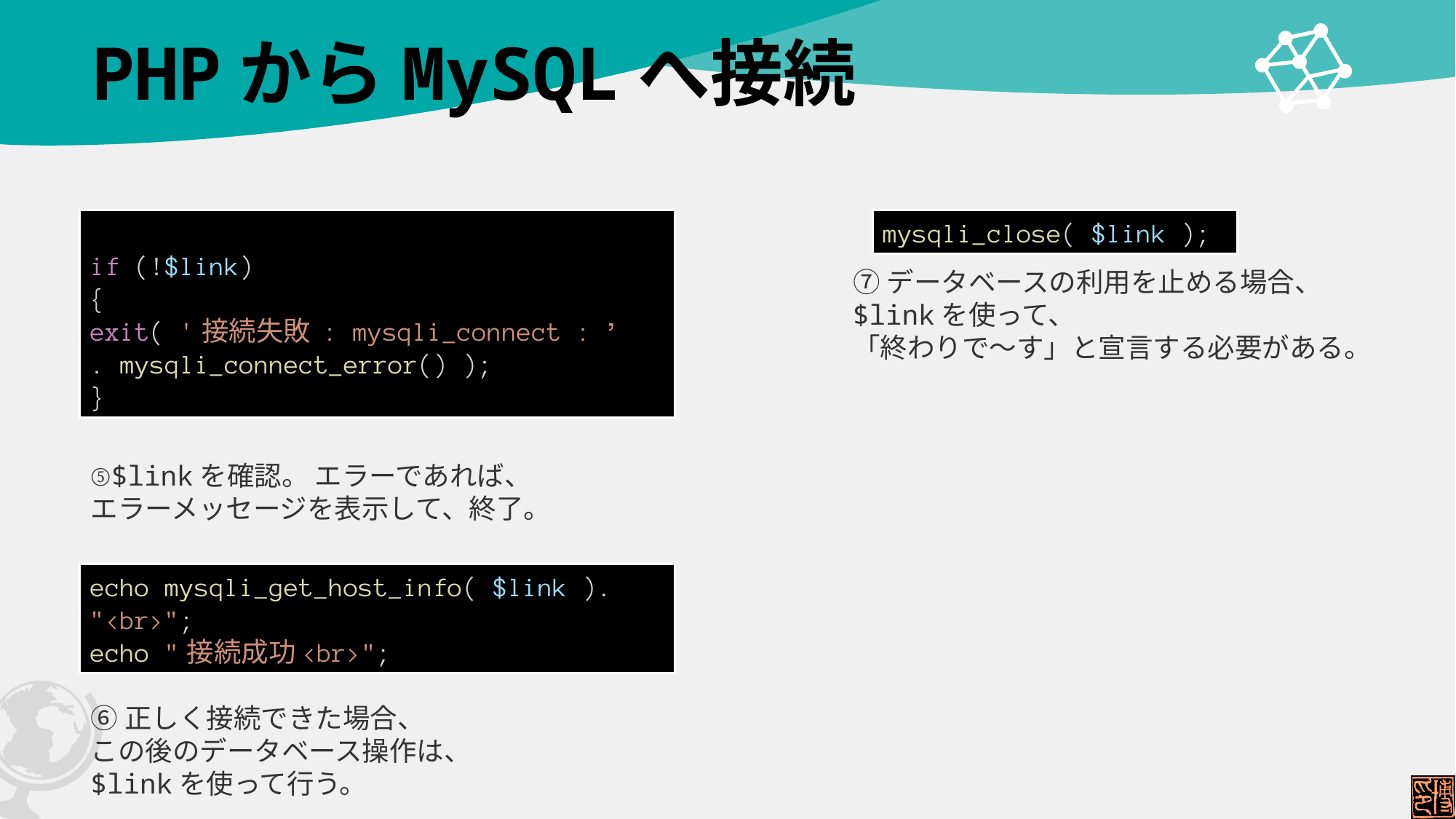

# PHPからMySQLへ接続

if (!$link)
{
exit( '接続失敗 : mysqli_connect : ’
. mysqli_connect_error() );
}
mysqli_close( $link );
⑦データベースの利用を止める場合、
$linkを使って、
「終わりで～す」と宣言する必要がある。
⑤$linkを確認。 エラーであれば、
エラーメッセージを表示して、終了。
echo mysqli_get_host_info( $link ).
"<br>";
echo "接続成功<br>";
⑥正しく接続できた場合、
この後のデータベース操作は、
$linkを使って行う。